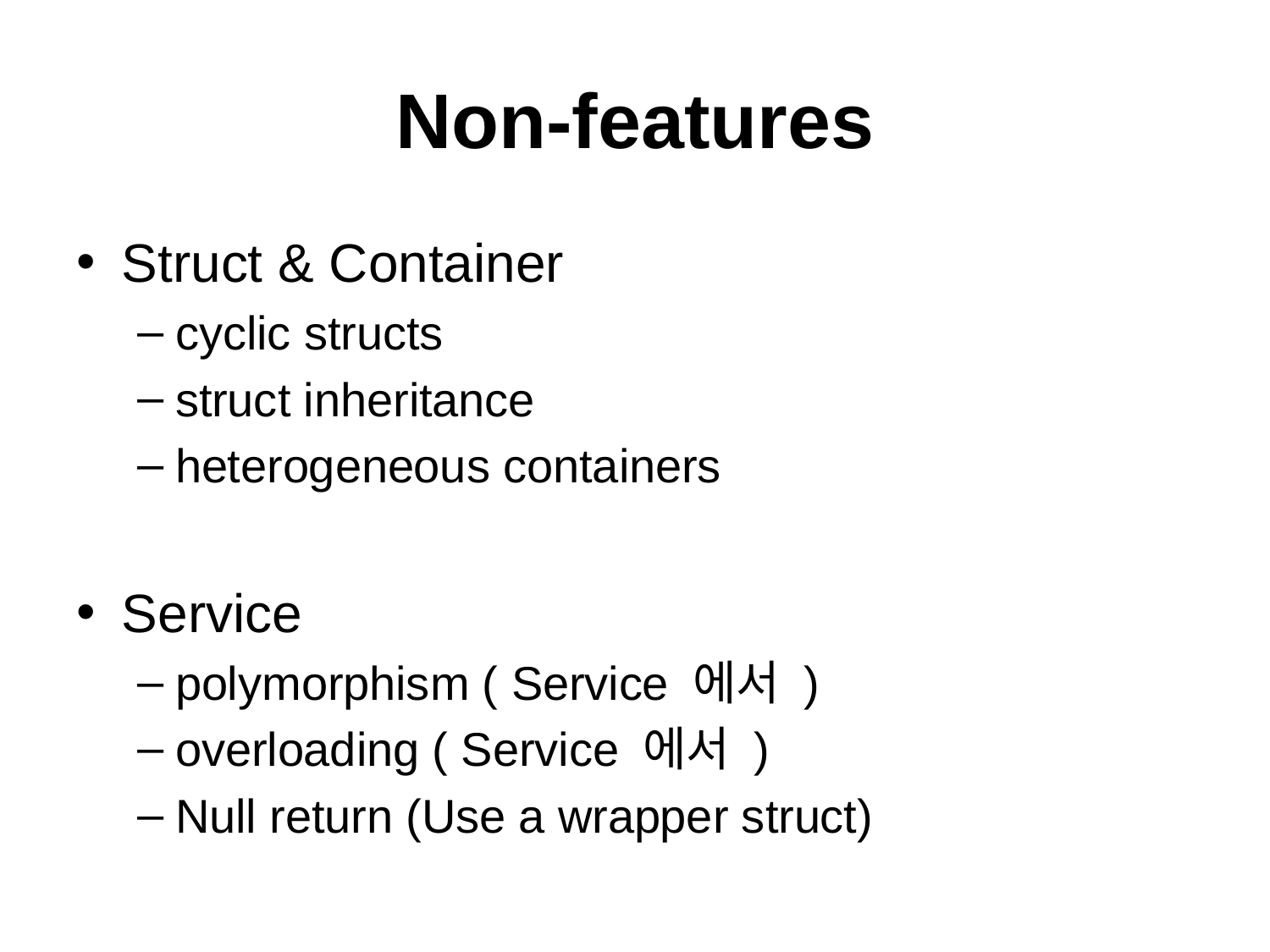

# Non-features
Struct & Container
cyclic structs
struct inheritance
heterogeneous containers

Service
polymorphism ( Service 에서 )
overloading ( Service 에서 )
Null return (Use a wrapper struct)